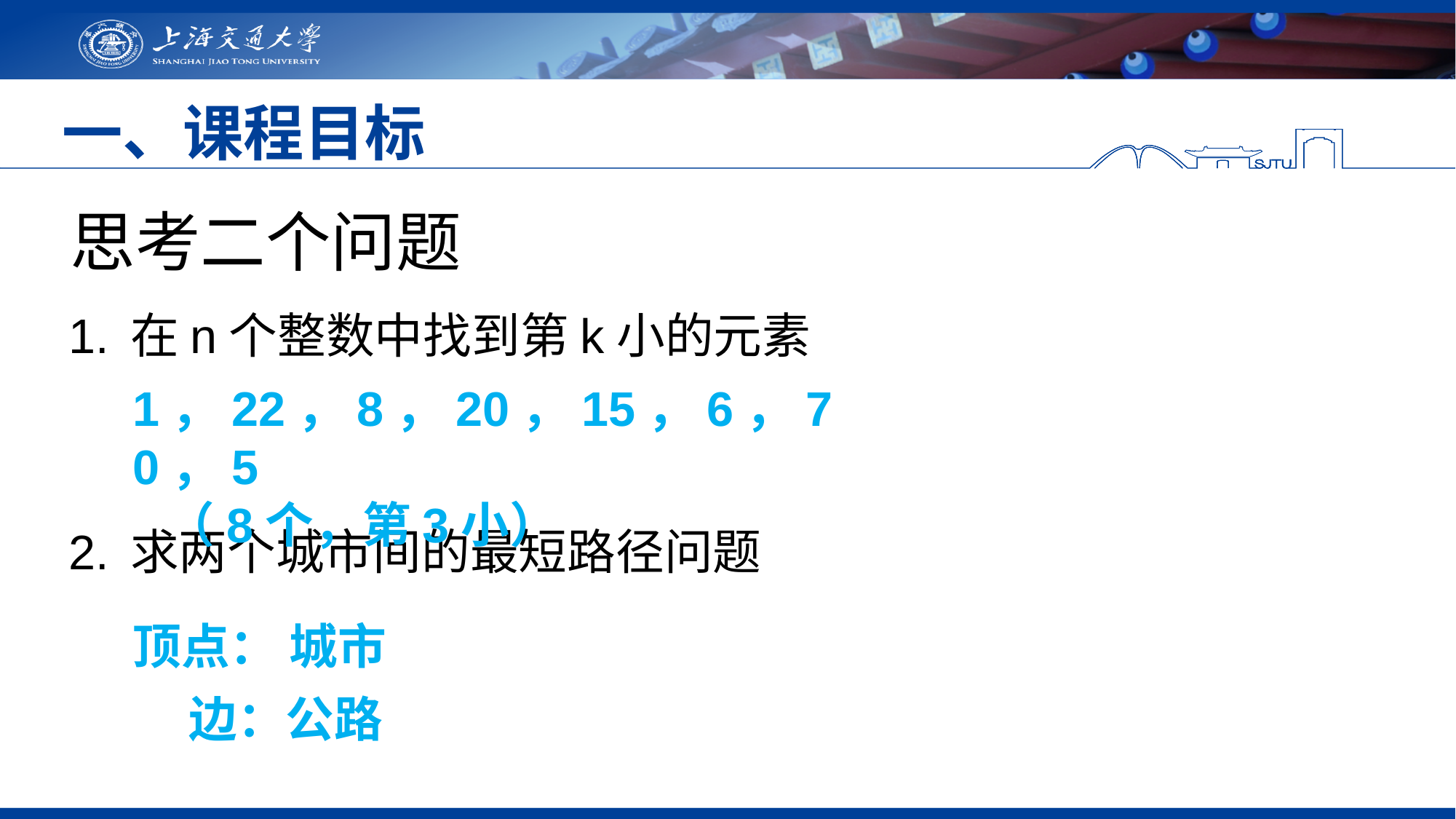

一、课程目标
  思考二个问题
在n个整数中找到第k小的元素
1，22，8，20，15，6，70，5
  （8个，第3小）
求两个城市间的最短路径问题
顶点： 城市
    边：公路